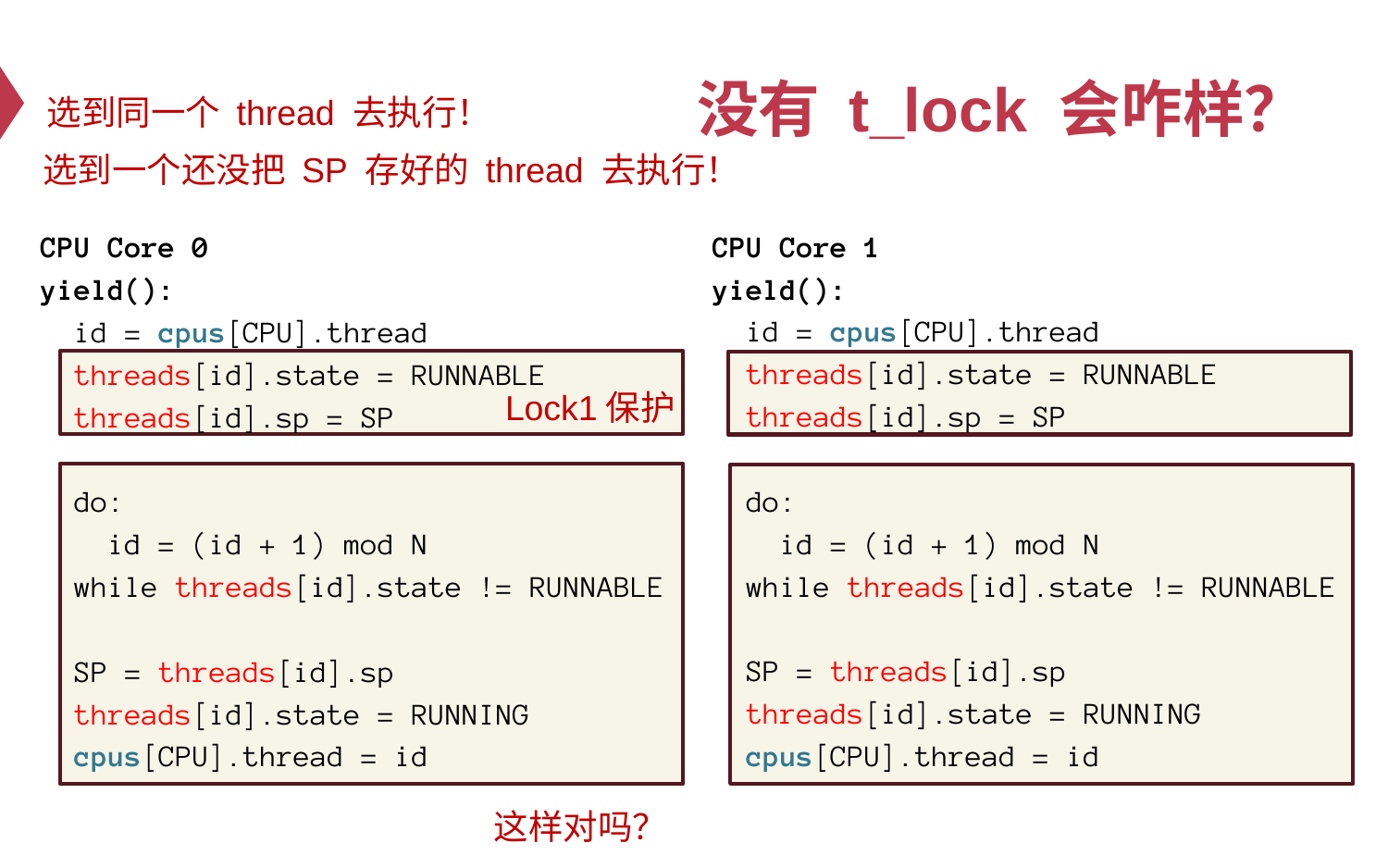

# 没有 t_lock 会咋样？
选到同一个 thread 去执行！
选到一个还没把 SP 存好的 thread 去执行！
CPU Core 1
yield():
  id = cpus[CPU].thread
  threads[id].state = RUNNABLE
  threads[id].sp = SP

  do:
    id = (id + 1) mod N
  while threads[id].state != RUNNABLE

  SP = threads[id].sp
  threads[id].state = RUNNING
  cpus[CPU].thread = id

CPU Core 0
yield():
  id = cpus[CPU].thread
  threads[id].state = RUNNABLE
  threads[id].sp = SP

  do:
    id = (id + 1) mod N
  while threads[id].state != RUNNABLE

  SP = threads[id].sp
  threads[id].state = RUNNING
  cpus[CPU].thread = id

Lock1保护

这样对吗？